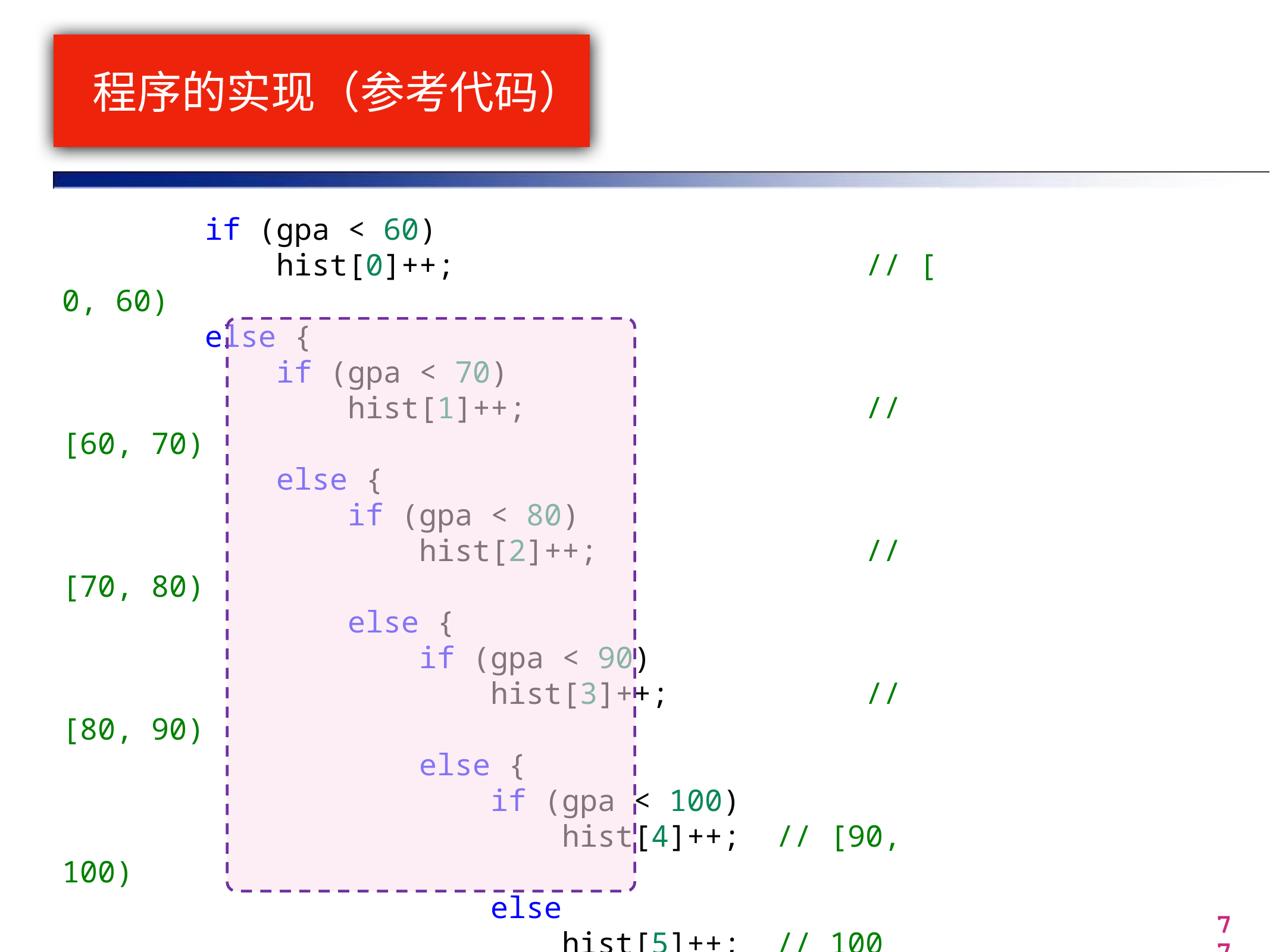

# 程序的实现（参考代码）
        if (gpa < 60)
            hist[0]++; 					// [ 0, 60)
        else {
            if (gpa < 70)
                hist[1]++; 				// [60, 70)
            else {
                if (gpa < 80)
                    hist[2]++; 			// [70, 80)
                else {
                    if (gpa < 90)
                        hist[3]++; 		// [80, 90)
                    else {
                        if (gpa < 100)
                            hist[4]++; 	// [90, 100)
                        else
                            hist[5]++; 	// 100
                    }
                }
            }
        }

77